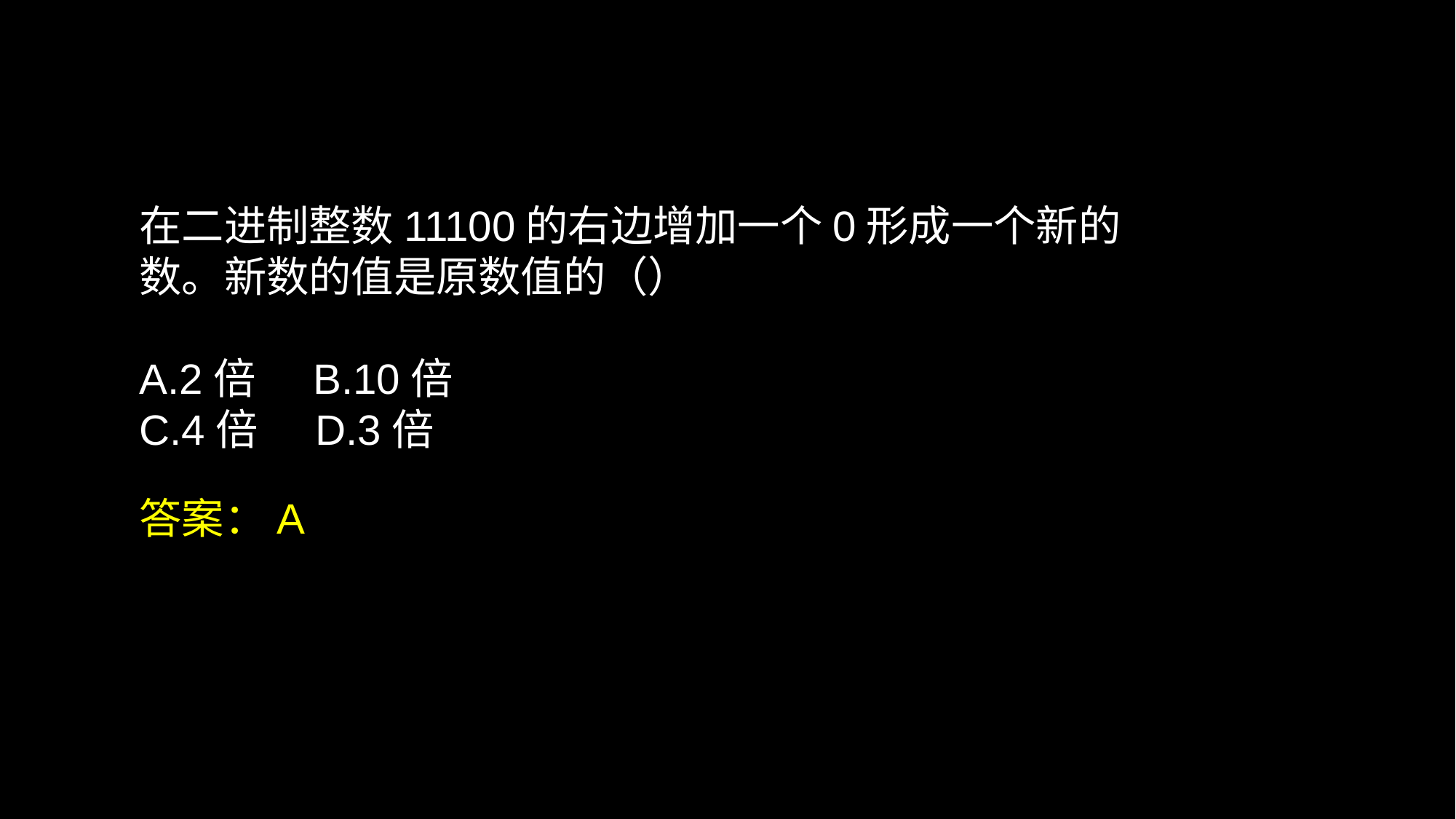

# 在二进制整数11100的右边增加一个0形成一个新的数。新数的值是原数值的（） A.2倍    B.10倍 C.4倍    D.3倍
答案：A